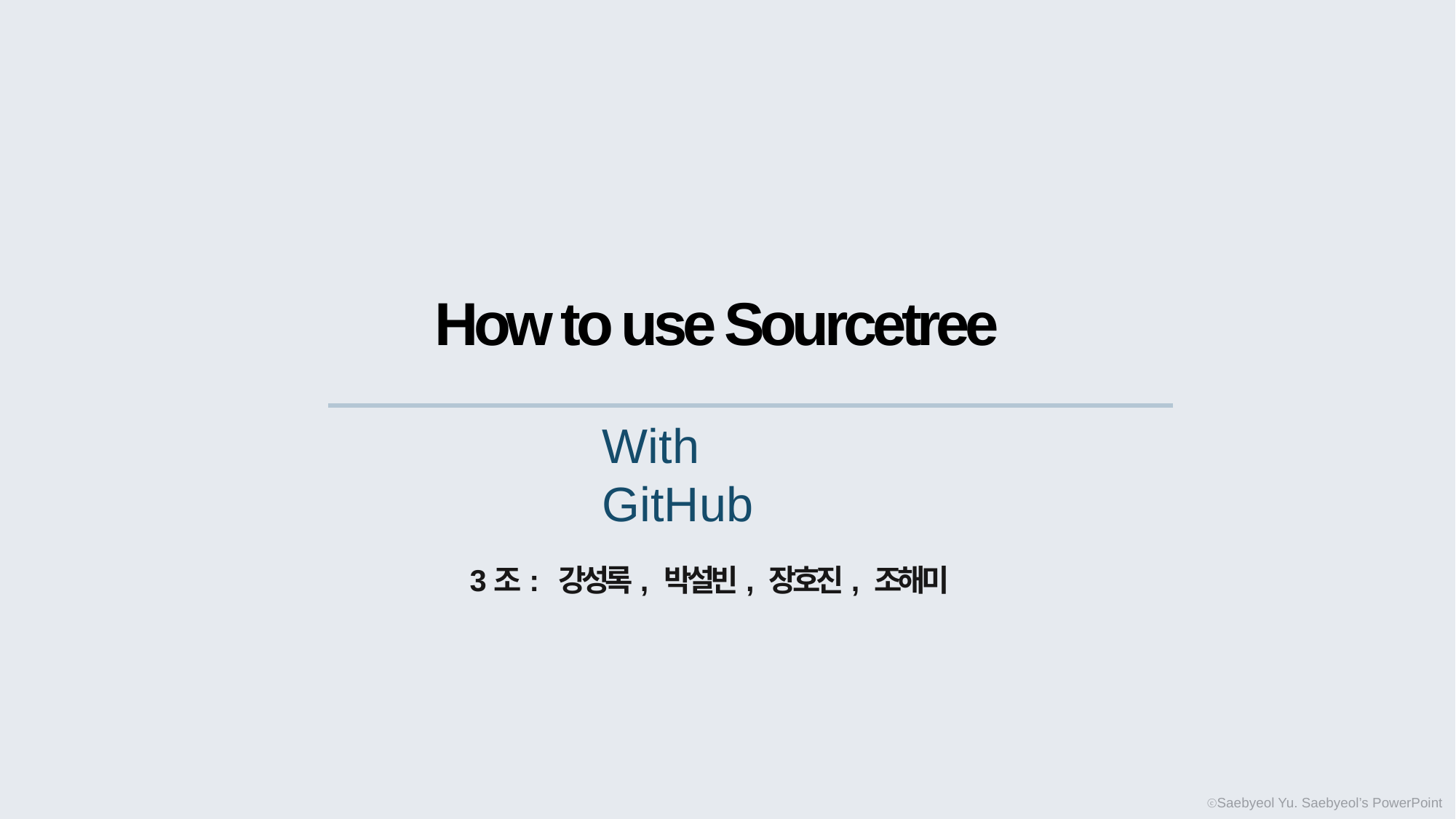

How to use Sourcetree

With GitHub
3조:   강성록,  박설빈,  장호진,  조해미